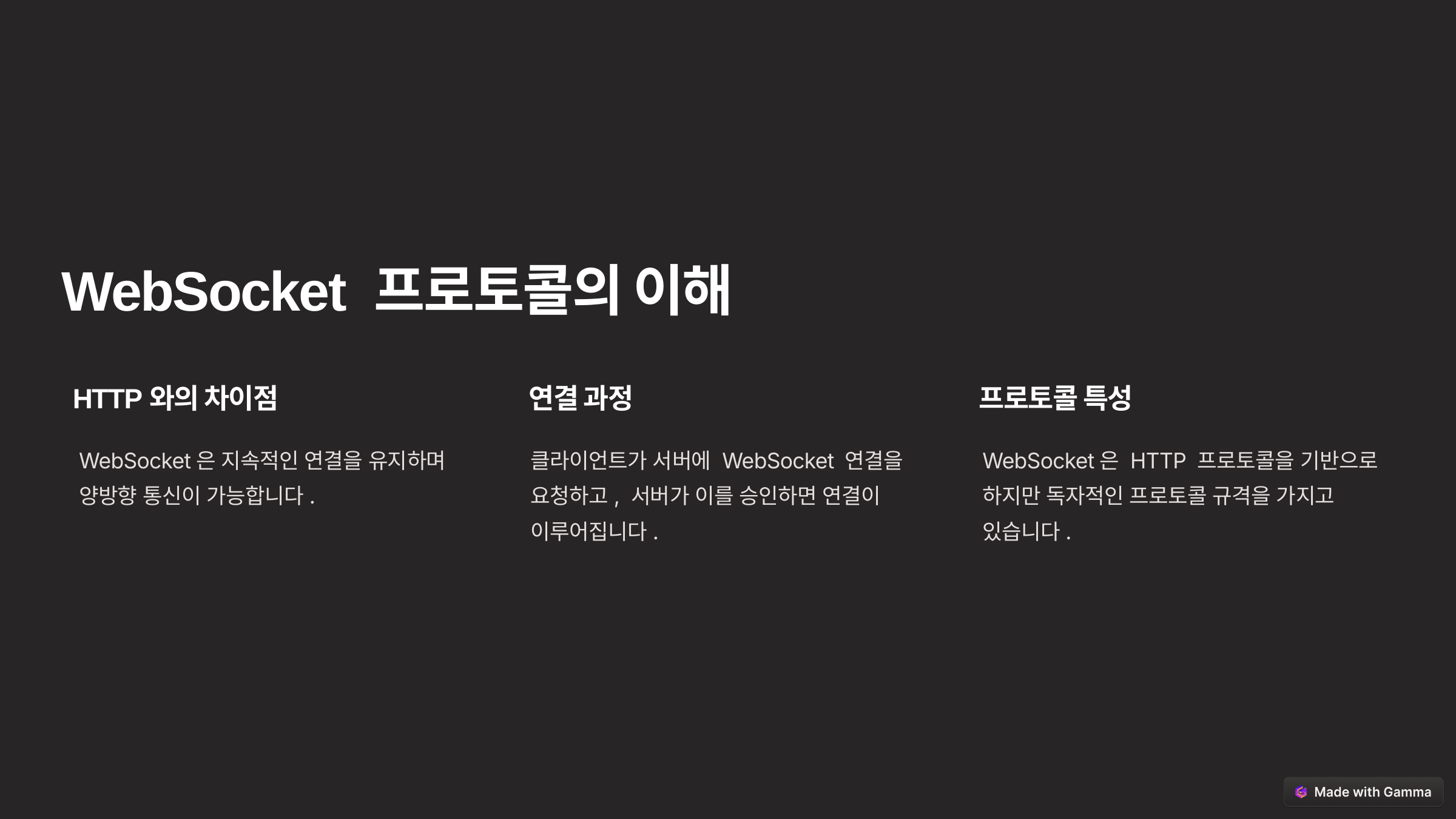

WebSocket 프로토콜의 이해
HTTP와의 차이점
연결 과정
프로토콜 특성
WebSocket은 지속적인 연결을 유지하며 양방향 통신이 가능합니다.
클라이언트가 서버에 WebSocket 연결을 요청하고, 서버가 이를 승인하면 연결이 이루어집니다.
WebSocket은 HTTP 프로토콜을 기반으로 하지만 독자적인 프로토콜 규격을 가지고 있습니다.